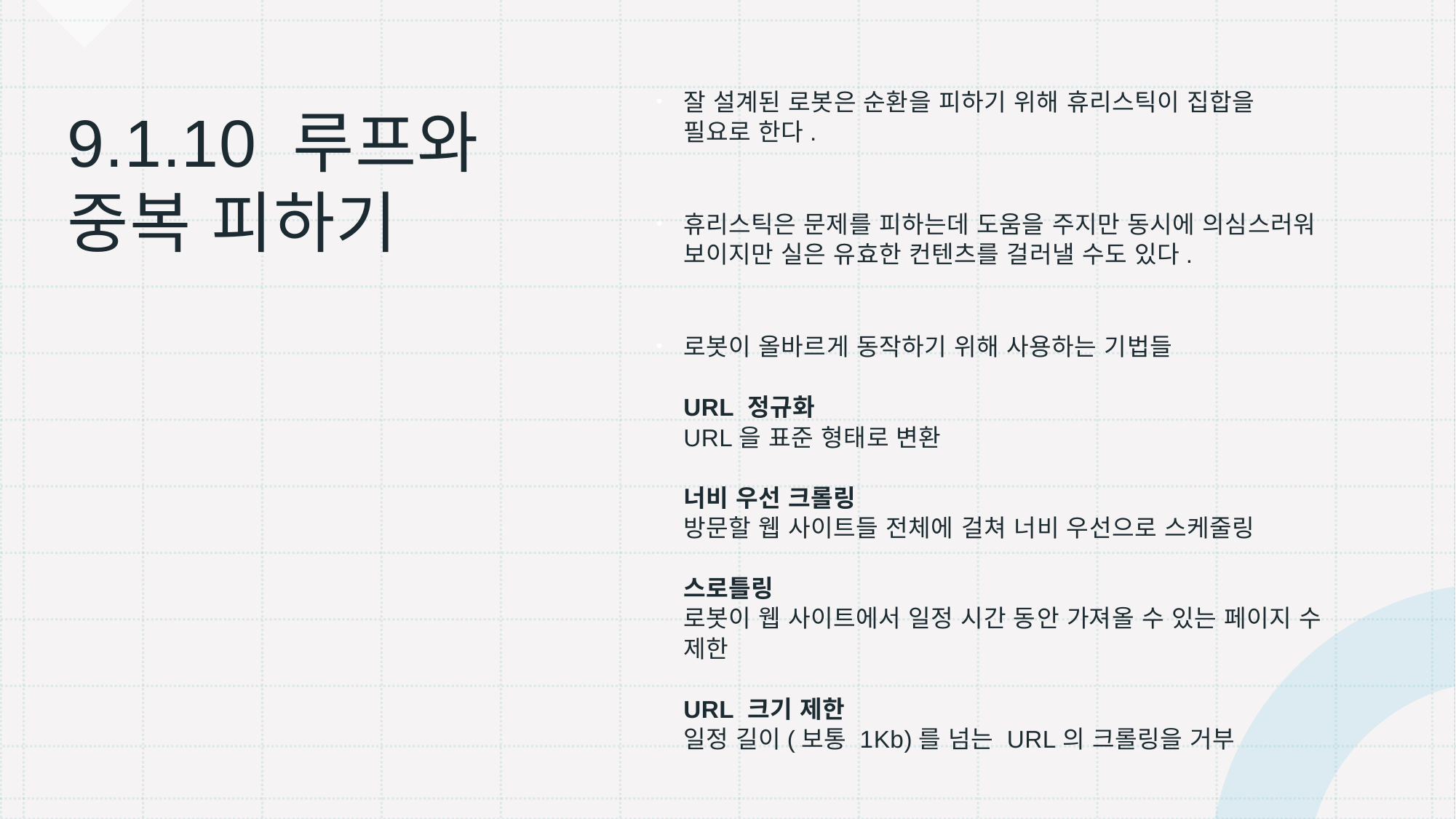

잘 설계된 로봇은 순환을 피하기 위해 휴리스틱이 집합을 필요로 한다.

휴리스틱은 문제를 피하는데 도움을 주지만 동시에 의심스러워 보이지만 실은 유효한 컨텐츠를 걸러낼 수도 있다.

로봇이 올바르게 동작하기 위해 사용하는 기법들
URL 정규화
URL을 표준 형태로 변환
너비 우선 크롤링
방문할 웹 사이트들 전체에 걸쳐 너비 우선으로 스케줄링
스로틀링
로봇이 웹 사이트에서 일정 시간 동안 가져올 수 있는 페이지 수 제한
URL 크기 제한
일정 길이(보통 1Kb)를 넘는 URL의 크롤링을 거부
# 9.1.10 루프와 중복 피하기